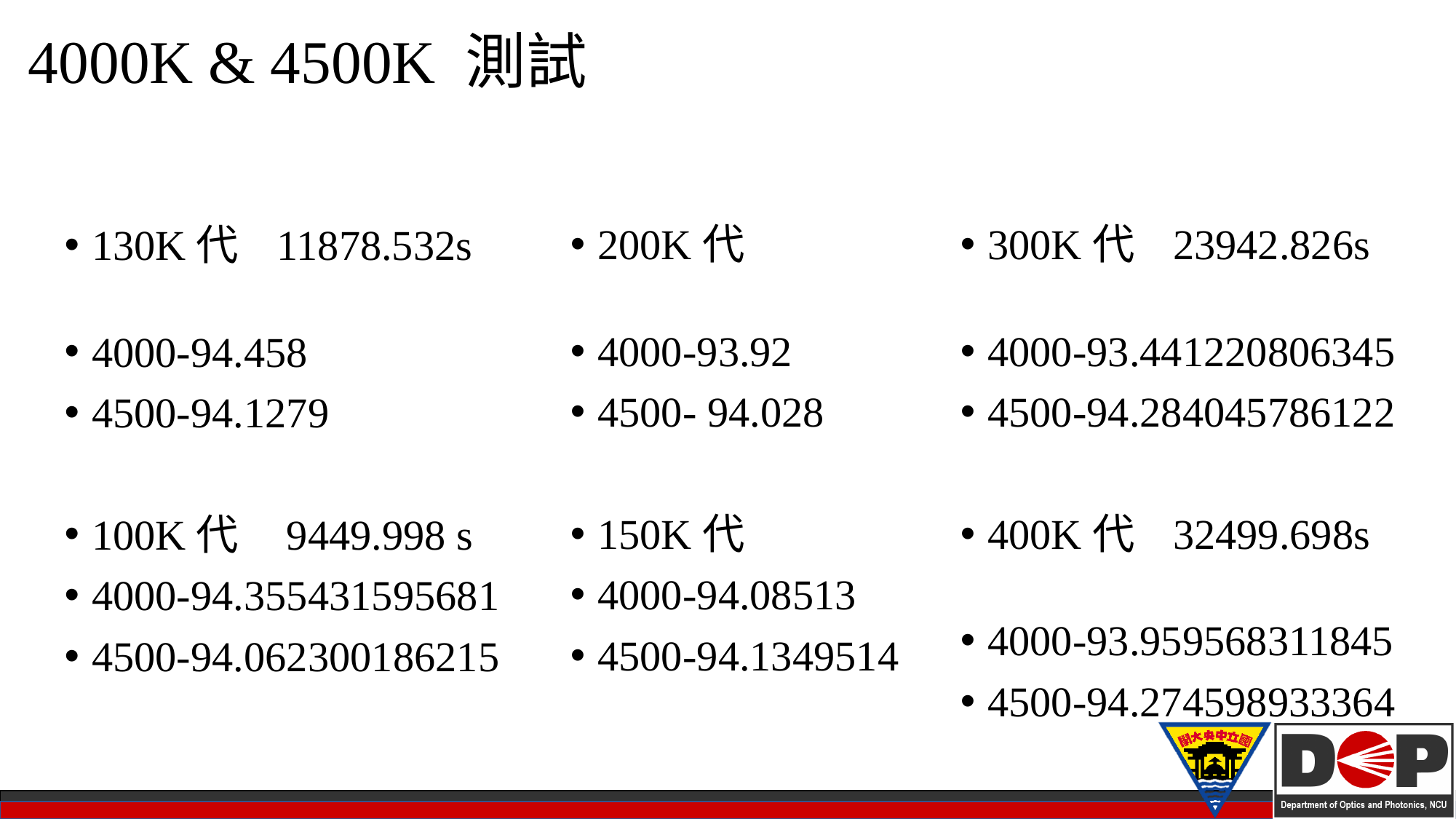

4000K & 4500K 測試
200K代
4000-93.92
4500- 94.028

150K代
4000-94.08513
4500-94.1349514

300K代   23942.826s
4000-93.441220806345
4500-94.284045786122

400K代   32499.698s
4000-93.959568311845
4500-94.274598933364

130K代   11878.532s
4000-94.458
4500-94.1279

100K代    9449.998 s
4000-94.355431595681
4500-94.062300186215